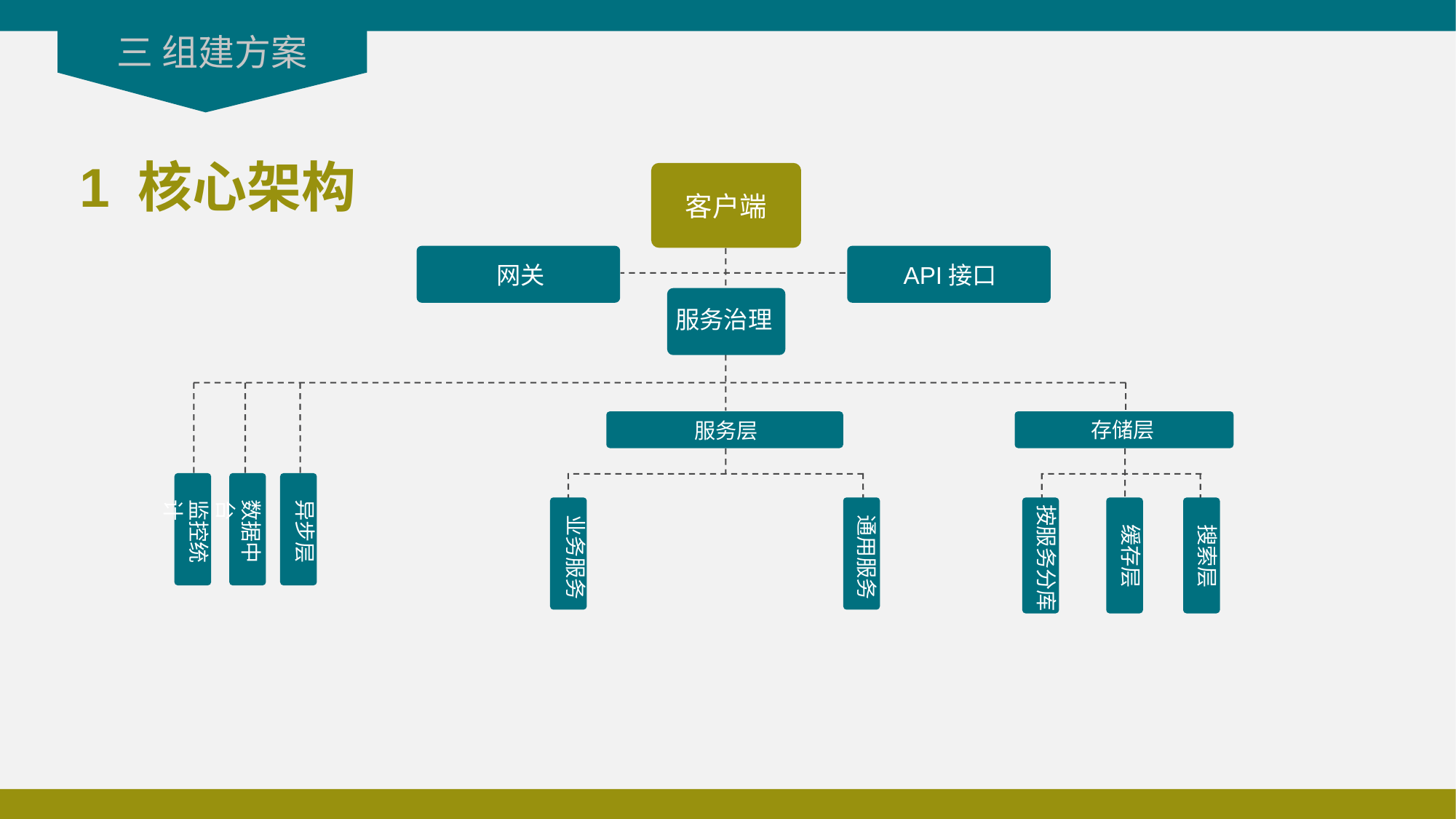

三 组建方案

1 核心架构

客户端

网关

API接口

服务治理

存储层

服务层

监控统计

数据中台

异步层
按服务分库

   缓存层

   搜索层

业务服务

通用服务